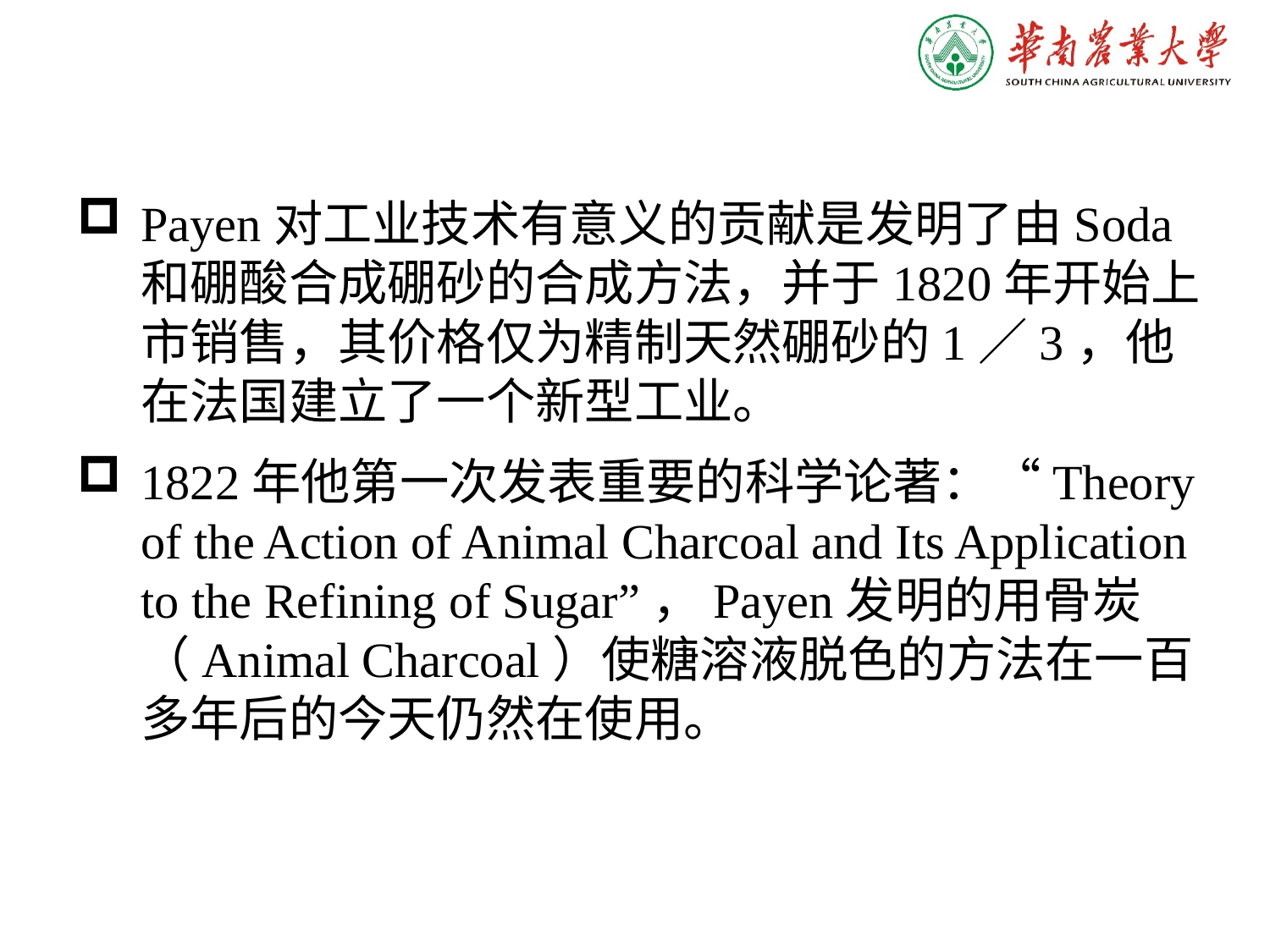

Payen对工业技术有意义的贡献是发明了由Soda和硼酸合成硼砂的合成方法，并于1820年开始上市销售，其价格仅为精制天然硼砂的1／3，他在法国建立了一个新型工业。
1822年他第一次发表重要的科学论著：“Theory of the Action of Animal Charcoal and Its Application to the Refining of Sugar”，Payen发明的用骨炭（Animal Charcoal）使糖溶液脱色的方法在一百多年后的今天仍然在使用。